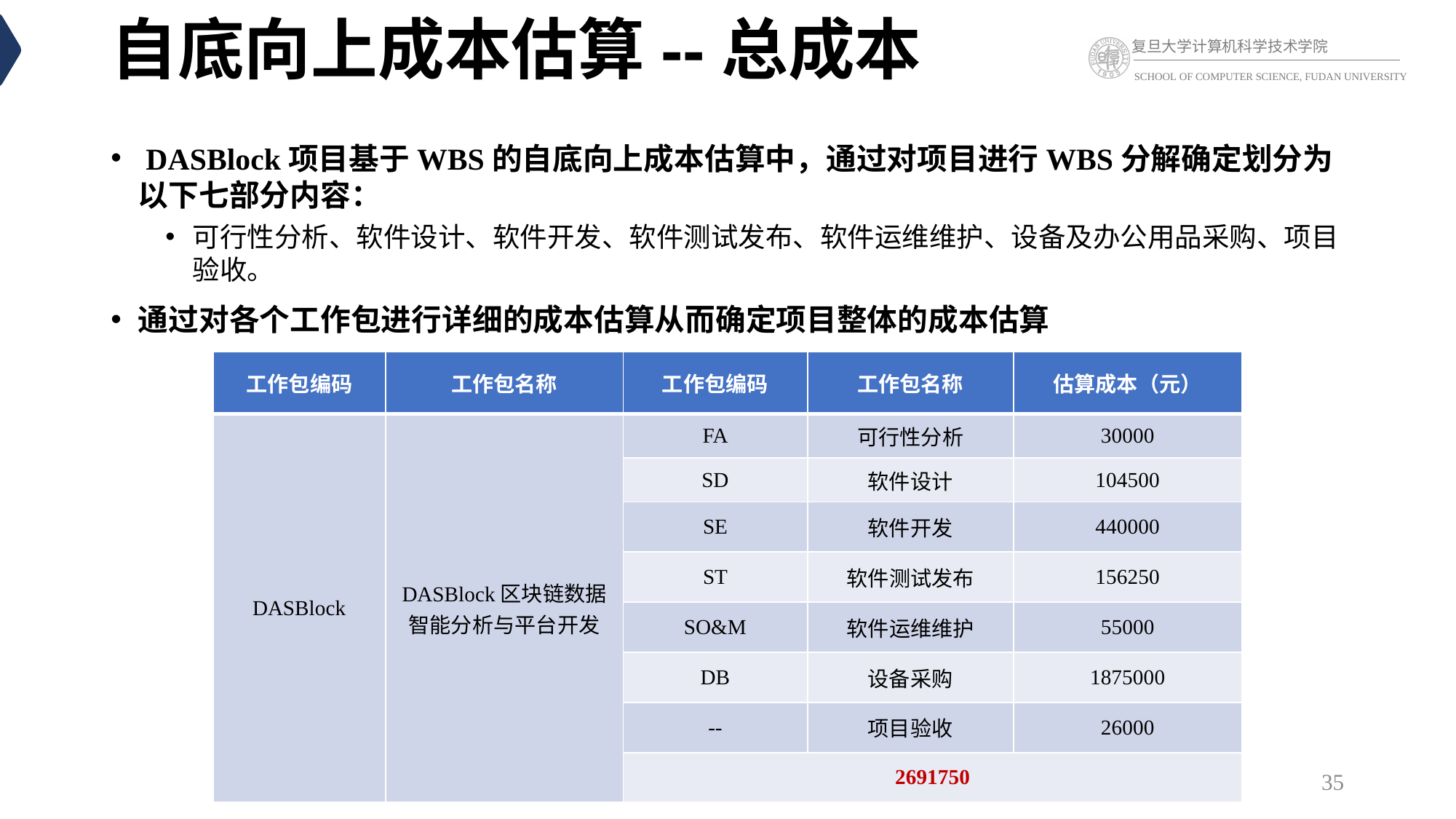

# 自底向上成本估算--总成本
 DASBlock项目基于WBS的自底向上成本估算中，通过对项目进行WBS分解确定划分为以下七部分内容：
可行性分析、软件设计、软件开发、软件测试发布、软件运维维护、设备及办公用品采购、项目验收。
通过对各个工作包进行详细的成本估算从而确定项目整体的成本估算
| 工作包编码 | 工作包名称 | 工作包编码 | 工作包名称 | 估算成本（元） |
| --- | --- | --- | --- | --- |
| DASBlock | DASBlock区块链数据智能分析与平台开发 | FA | 可行性分析 | 30000 |
|  |  | SD | 软件设计 | 104500 |
|  |  | SE | 软件开发 | 440000 |
|  |  | ST | 软件测试发布 | 156250 |
|  |  | SO&M | 软件运维维护 | 55000 |
|  |  | DB | 设备采购 | 1875000 |
|  |  | -- | 项目验收 | 26000 |
|  |  | 2691750 |  |  |
35